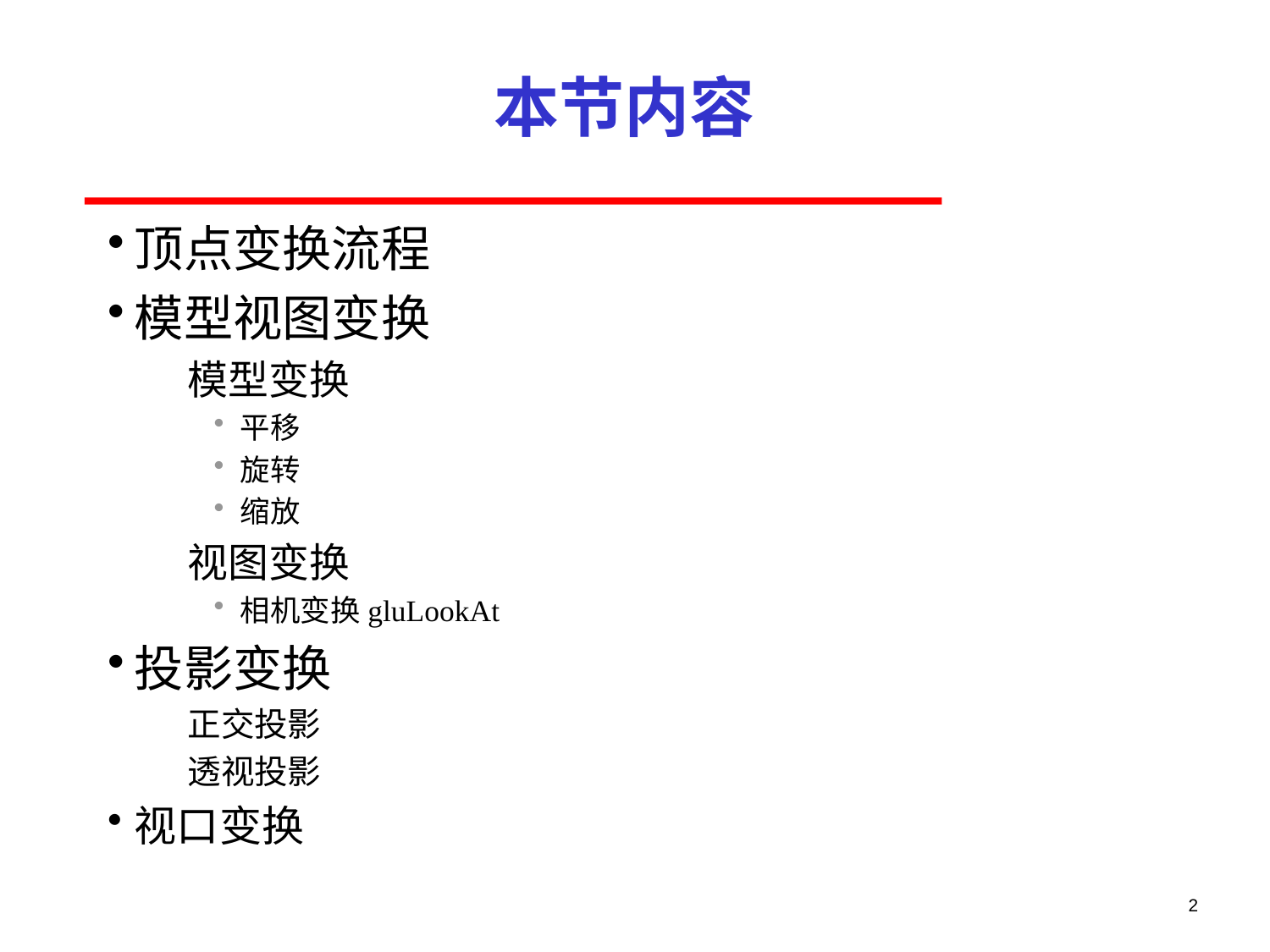

# 本节内容
顶点变换流程
模型视图变换
模型变换
平移
旋转
缩放
视图变换
相机变换gluLookAt
投影变换
正交投影
透视投影
视口变换

2